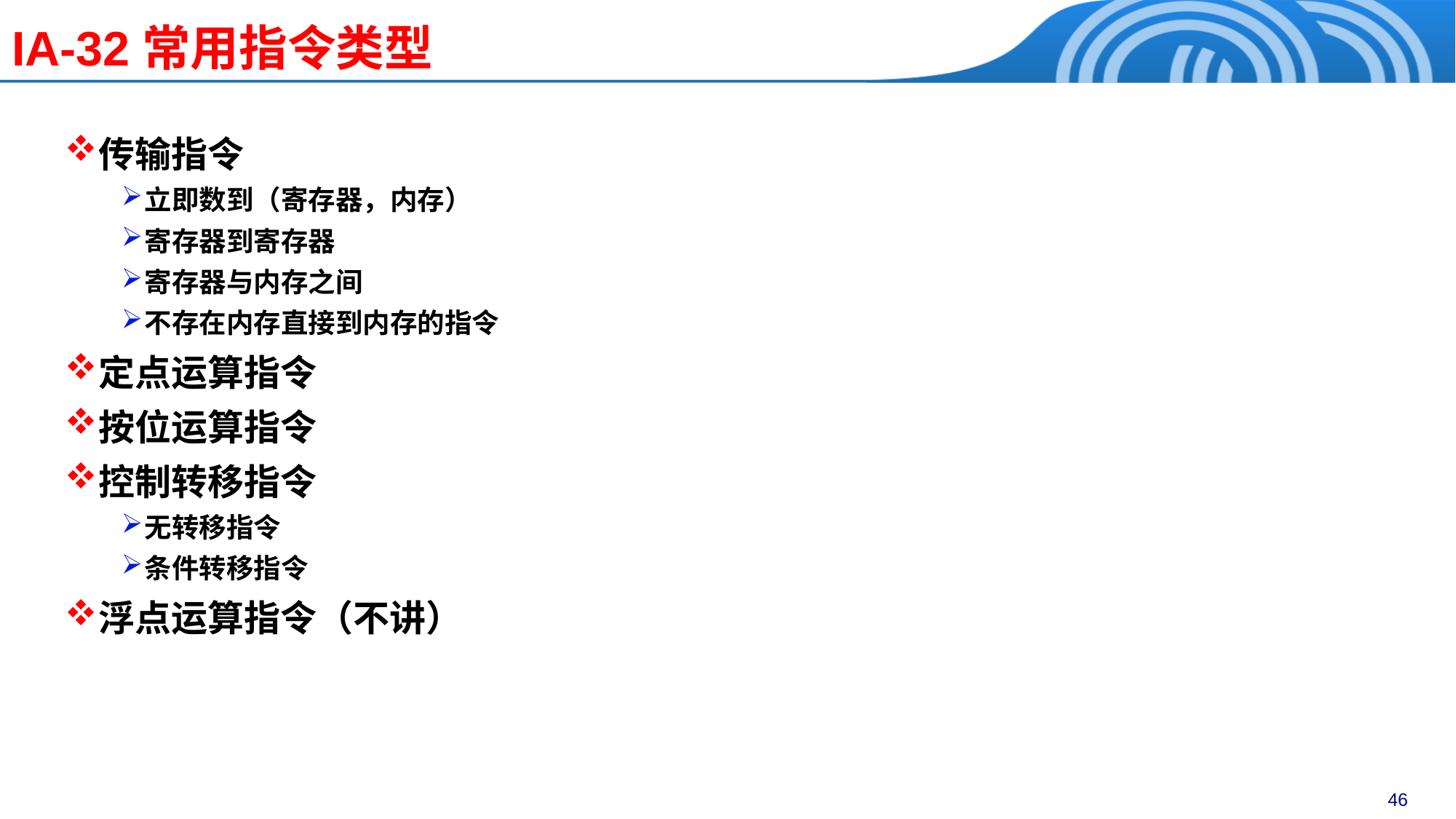

# IA-32常用指令类型
传输指令
立即数到（寄存器，内存）
寄存器到寄存器
寄存器与内存之间
不存在内存直接到内存的指令
定点运算指令
按位运算指令
控制转移指令
无转移指令
条件转移指令
浮点运算指令（不讲）